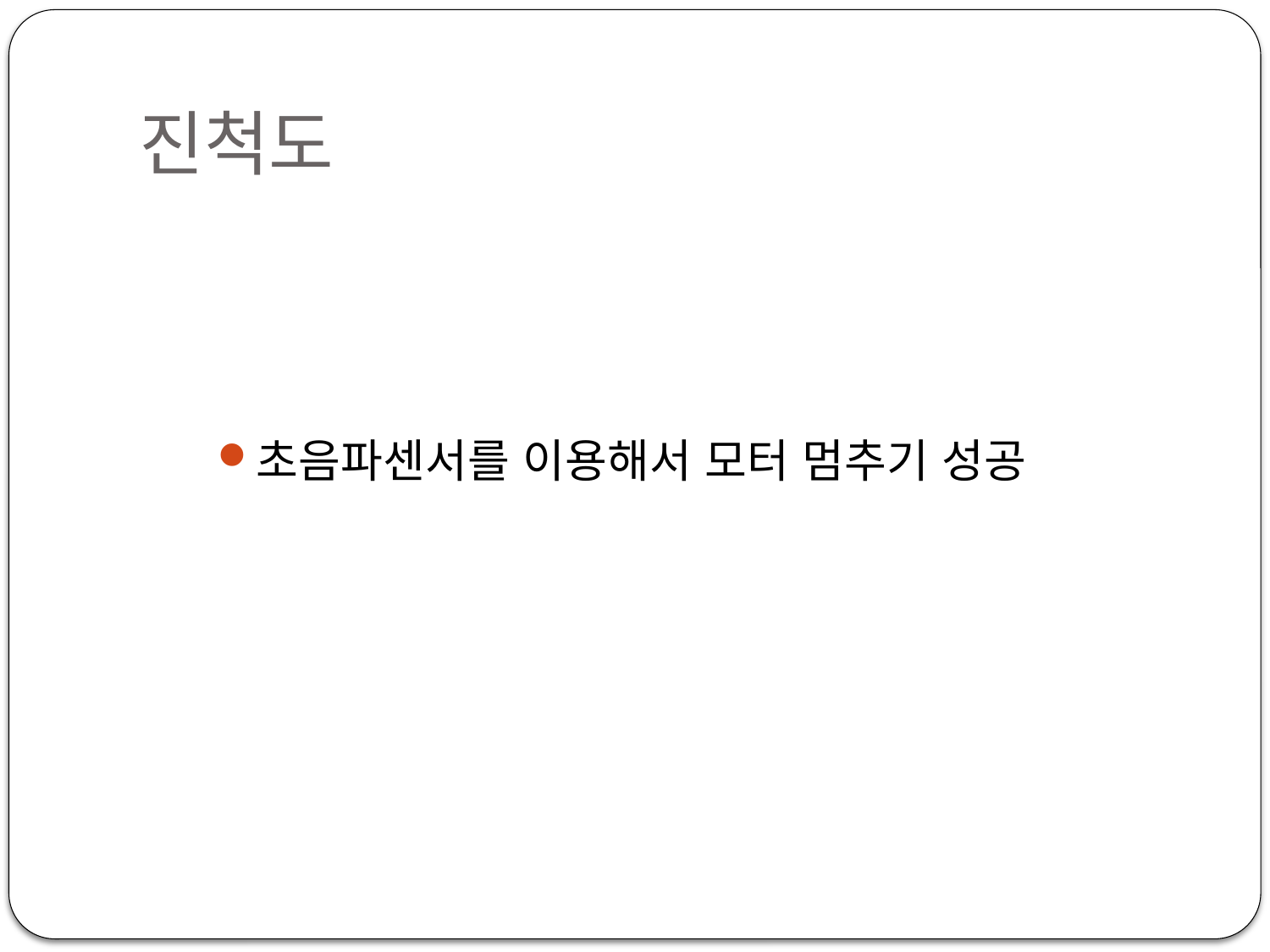

# 진척도
초음파센서를 이용해서 모터 멈추기 성공